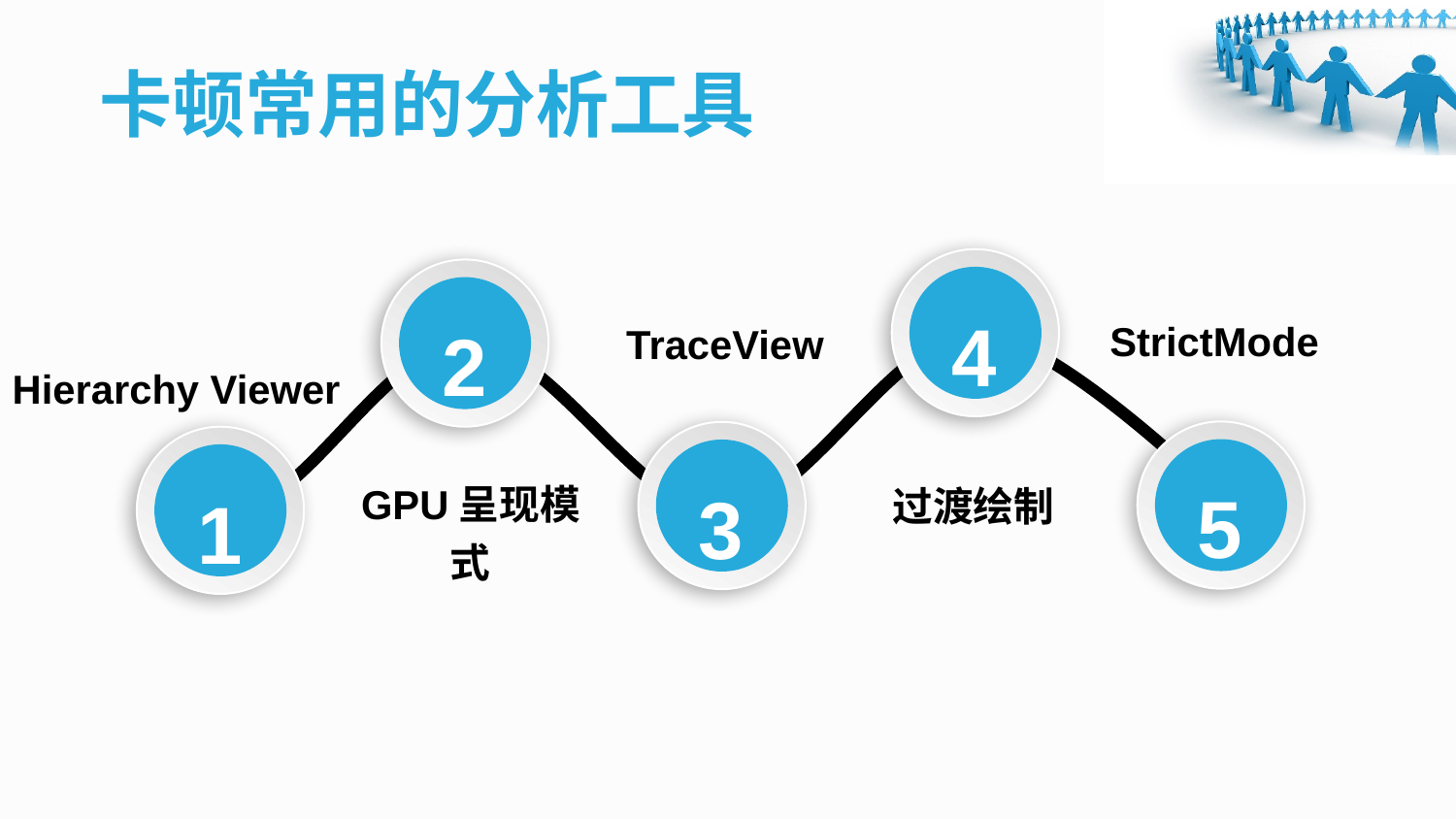

卡顿常用的分析工具

4

2
StrictMode
TraceView

Hierarchy Viewer

5

3

1
GPU呈现模式
过渡绘制